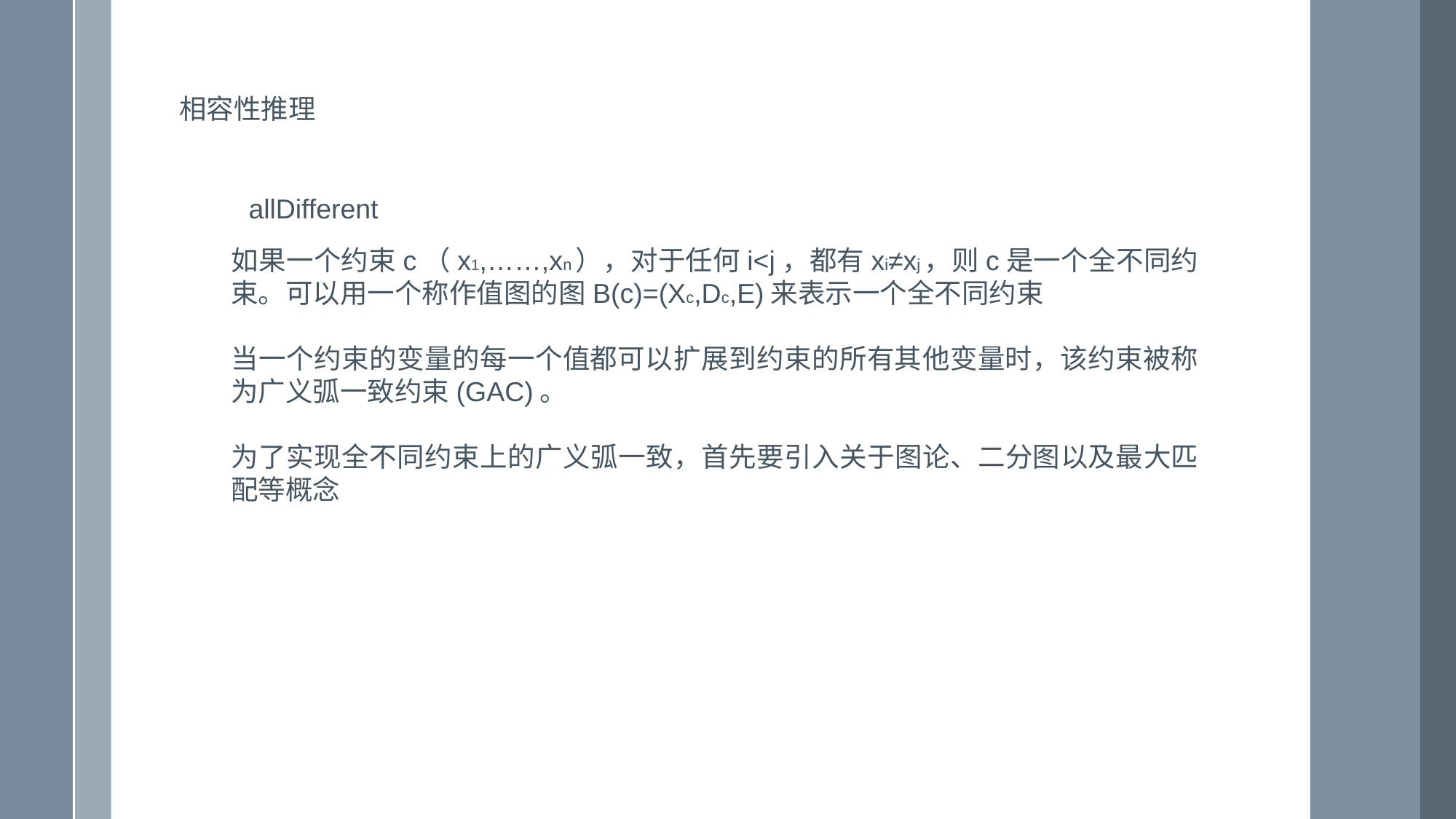

相容性推理
allDifferent
如果一个约束c（x1,……,xn），对于任何i<j，都有xi≠xj，则c是一个全不同约束。可以用一个称作值图的图B(c)=(Xc,Dc,E)来表示一个全不同约束

当一个约束的变量的每一个值都可以扩展到约束的所有其他变量时，该约束被称为广义弧一致约束(GAC)。

为了实现全不同约束上的广义弧一致，首先要引入关于图论、二分图以及最大匹配等概念